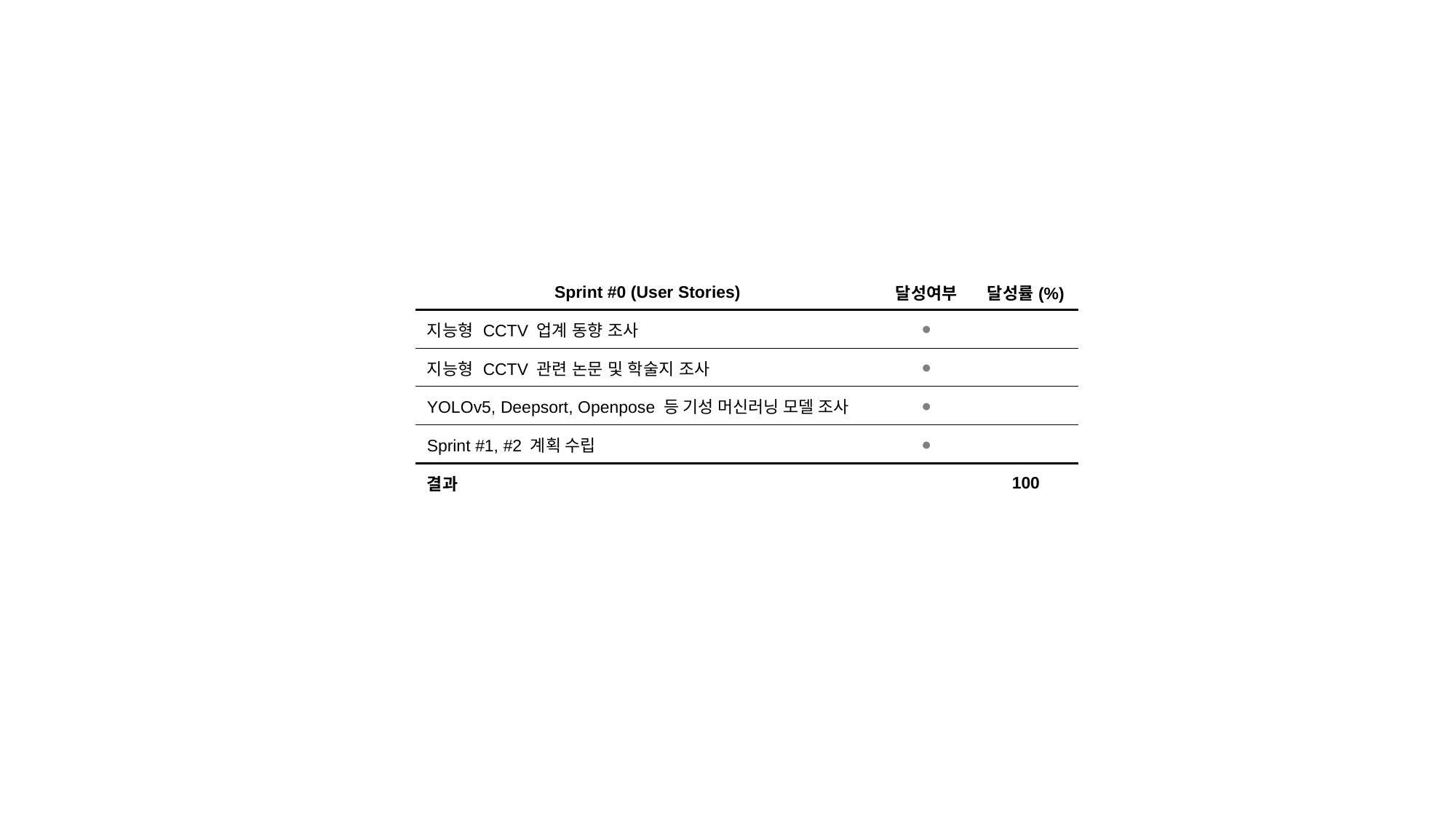

| Sprint #0 (User Stories) | 달성여부 | 달성률(%) |
| --- | --- | --- |
| 지능형 CCTV 업계 동향 조사 | ● |  |
| 지능형 CCTV 관련 논문 및 학술지 조사 | ● |  |
| YOLOv5, Deepsort, Openpose 등 기성 머신러닝 모델 조사 | ● |  |
| Sprint #1, #2 계획 수립 | ● |  |
| 결과 |  | 100 |